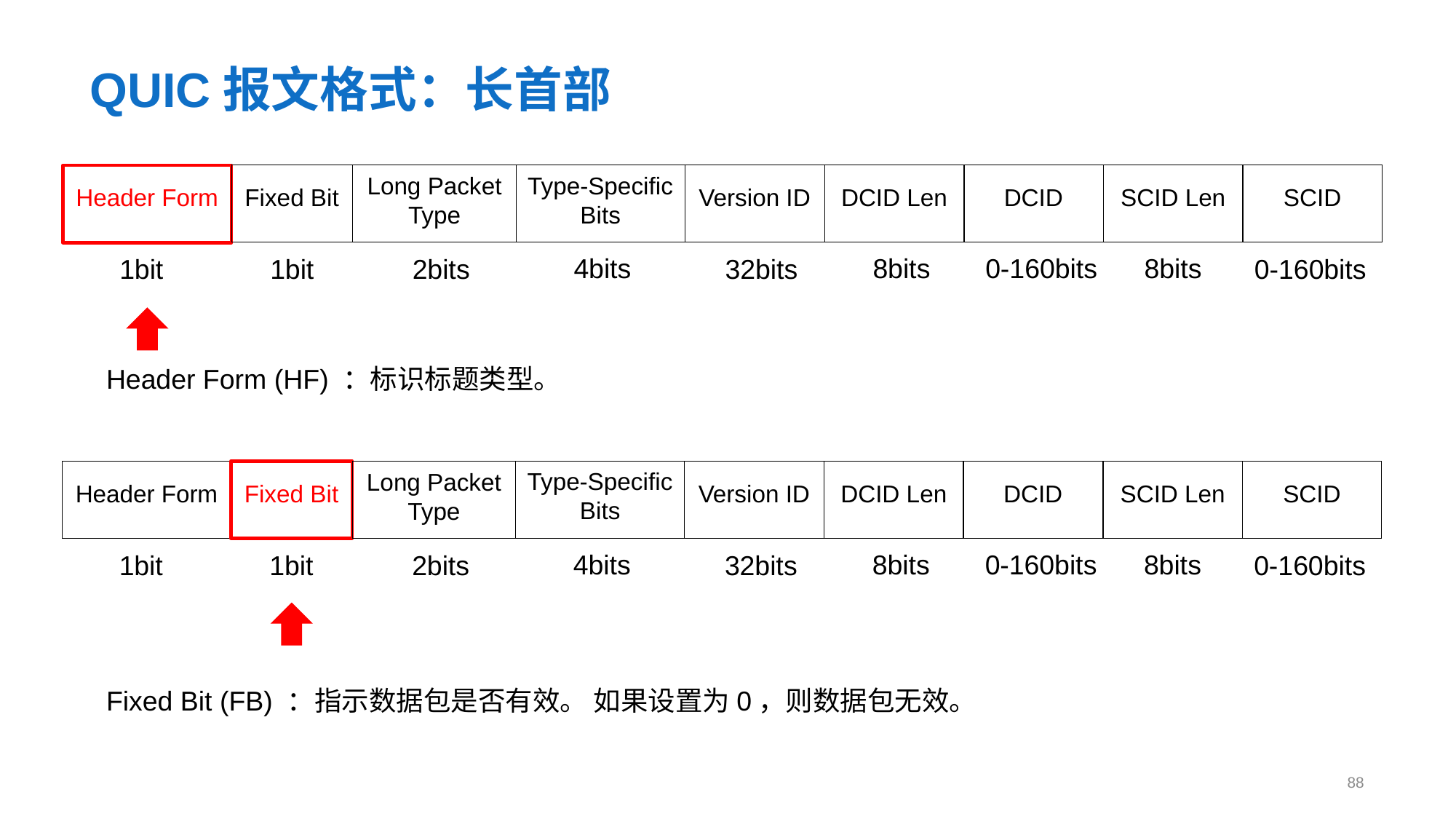

# QUIC报文格式：长首部
Type-Specific Bits
Version ID
DCID Len
DCID
SCID Len
SCID
Fixed Bit
Long Packet Type
Header Form
0-160bits
8bits
4bits
8bits
1bit
1bit
2bits
0-160bits
32bits

Header Form (HF) ：标识标题类型。
Type-Specific Bits
Version ID
DCID Len
DCID
SCID Len
SCID
Fixed Bit
Long Packet Type
Header Form
0-160bits
8bits
4bits
8bits
1bit
1bit
2bits
0-160bits
32bits

Fixed Bit (FB) ：指示数据包是否有效。 如果设置为0，则数据包无效。
88